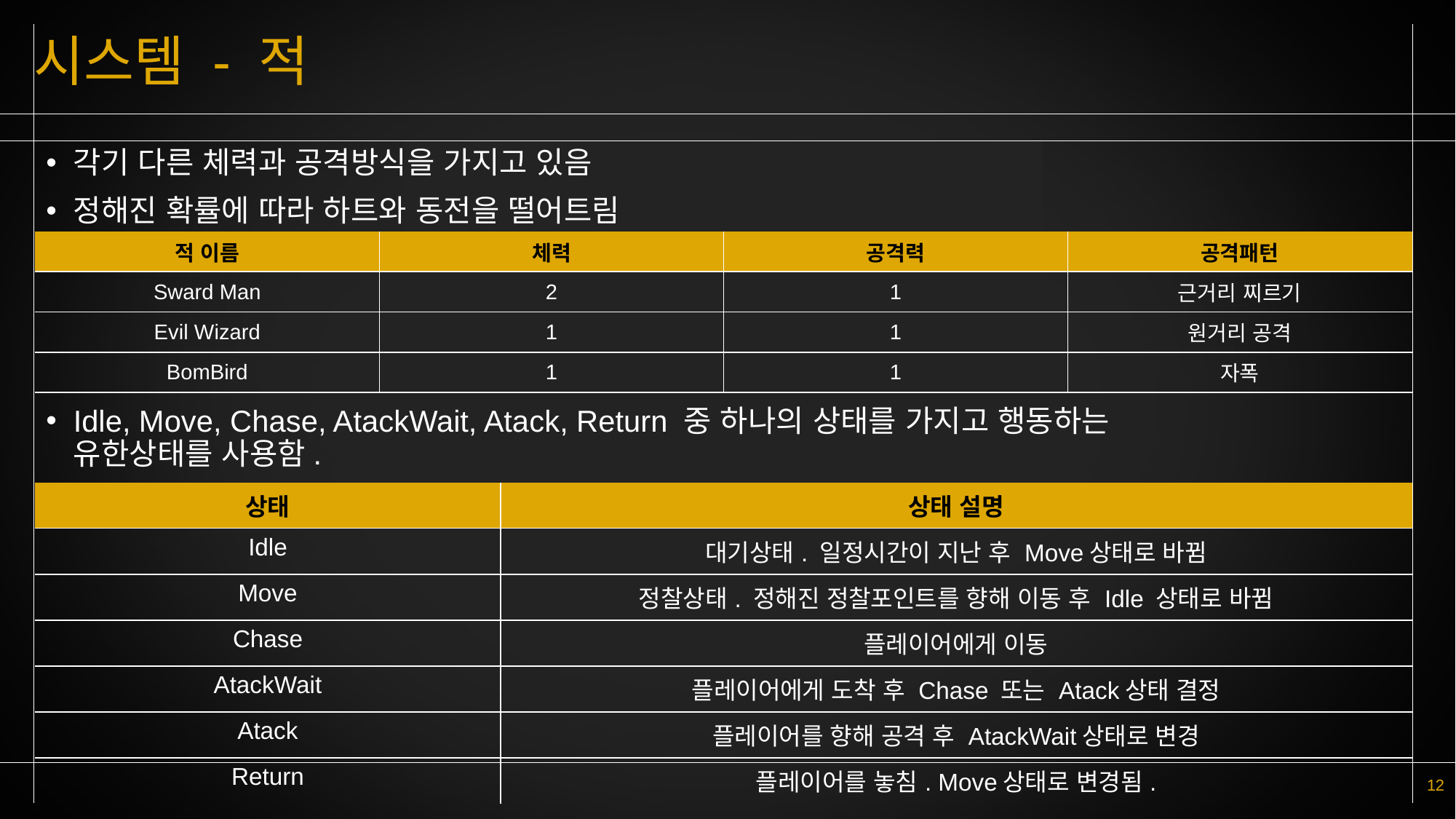

# 시스템 - 적
각기 다른 체력과 공격방식을 가지고 있음
정해진 확률에 따라 하트와 동전을 떨어트림

Idle, Move, Chase, AtackWait, Atack, Return 중 하나의 상태를 가지고 행동하는
유한상태를 사용함.

| 적 이름 | 체력 | 공격력 | 공격패턴 |
| --- | --- | --- | --- |
| Sward Man | 2 | 1 | 근거리 찌르기 |
| Evil Wizard | 1 | 1 | 원거리 공격 |
| BomBird | 1 | 1 | 자폭 |
| 상태 | 상태 설명 |
| --- | --- |
| Idle | 대기상태. 일정시간이 지난 후 Move상태로 바뀜 |
| Move | 정찰상태. 정해진 정찰포인트를 향해 이동 후 Idle 상태로 바뀜 |
| Chase | 플레이어에게 이동 |
| AtackWait | 플레이어에게 도착 후 Chase 또는 Atack상태 결정 |
| Atack | 플레이어를 향해 공격 후 AtackWait상태로 변경 |
| Return | 플레이어를 놓침. Move상태로 변경됨. |
12